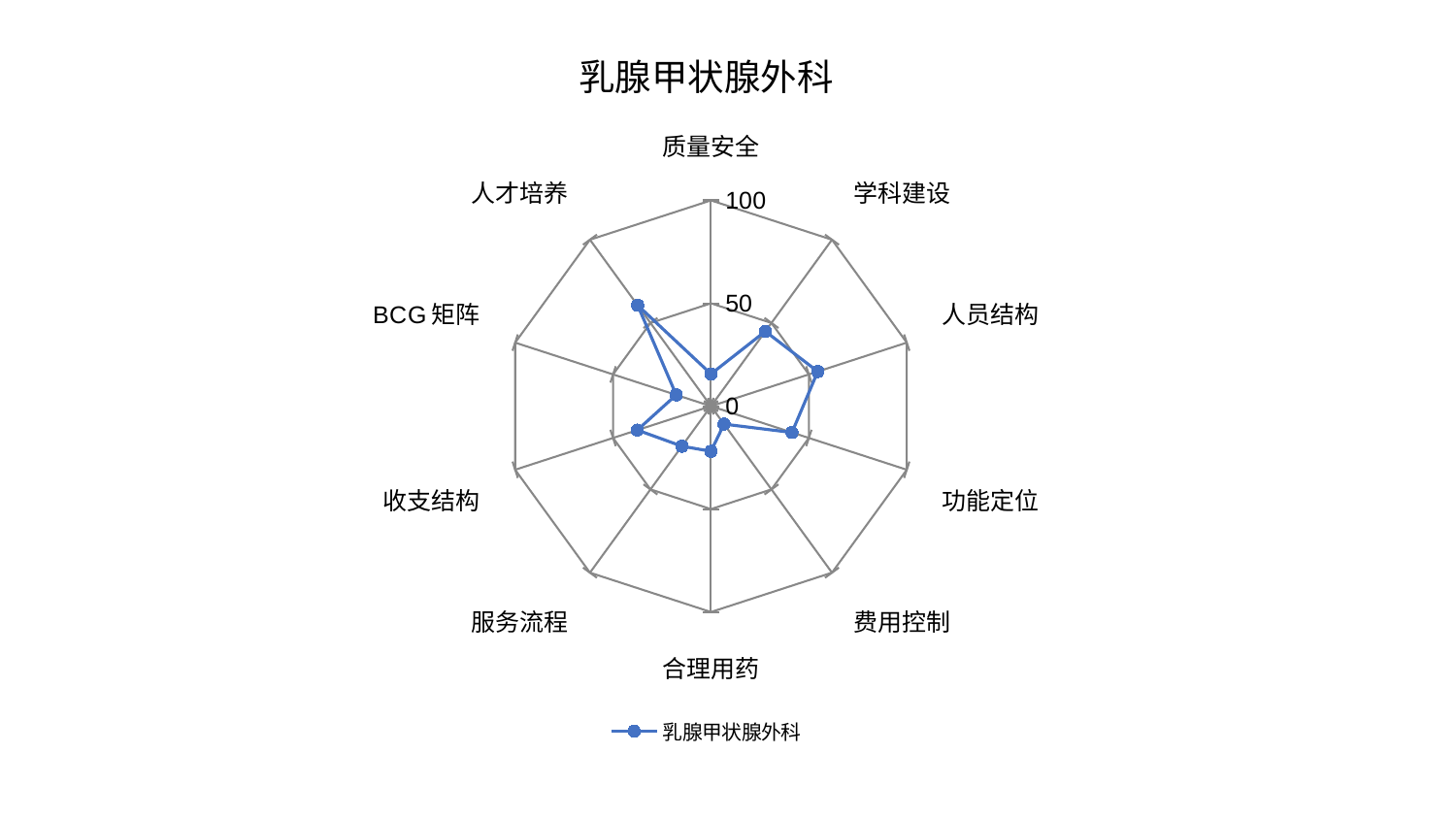

### Chart: 乳腺甲状腺外科

| Category | 乳腺甲状腺外科 |
|---|---|
| 质量安全 | 15.672812073056145 |
| 学科建设 | 44.94248739584758 |
| 人员结构 | 54.55712385580873 |
| 功能定位 | 41.37417935336764 |
| 费用控制 | 10.805262853481763 |
| 合理用药 | 21.929128336093378 |
| 服务流程 | 24.051516476430955 |
| 收支结构 | 37.63708289004993 |
| BCG矩阵 | 17.743776655261378 |
| 人才培养 | 60.60975163883234 |
150